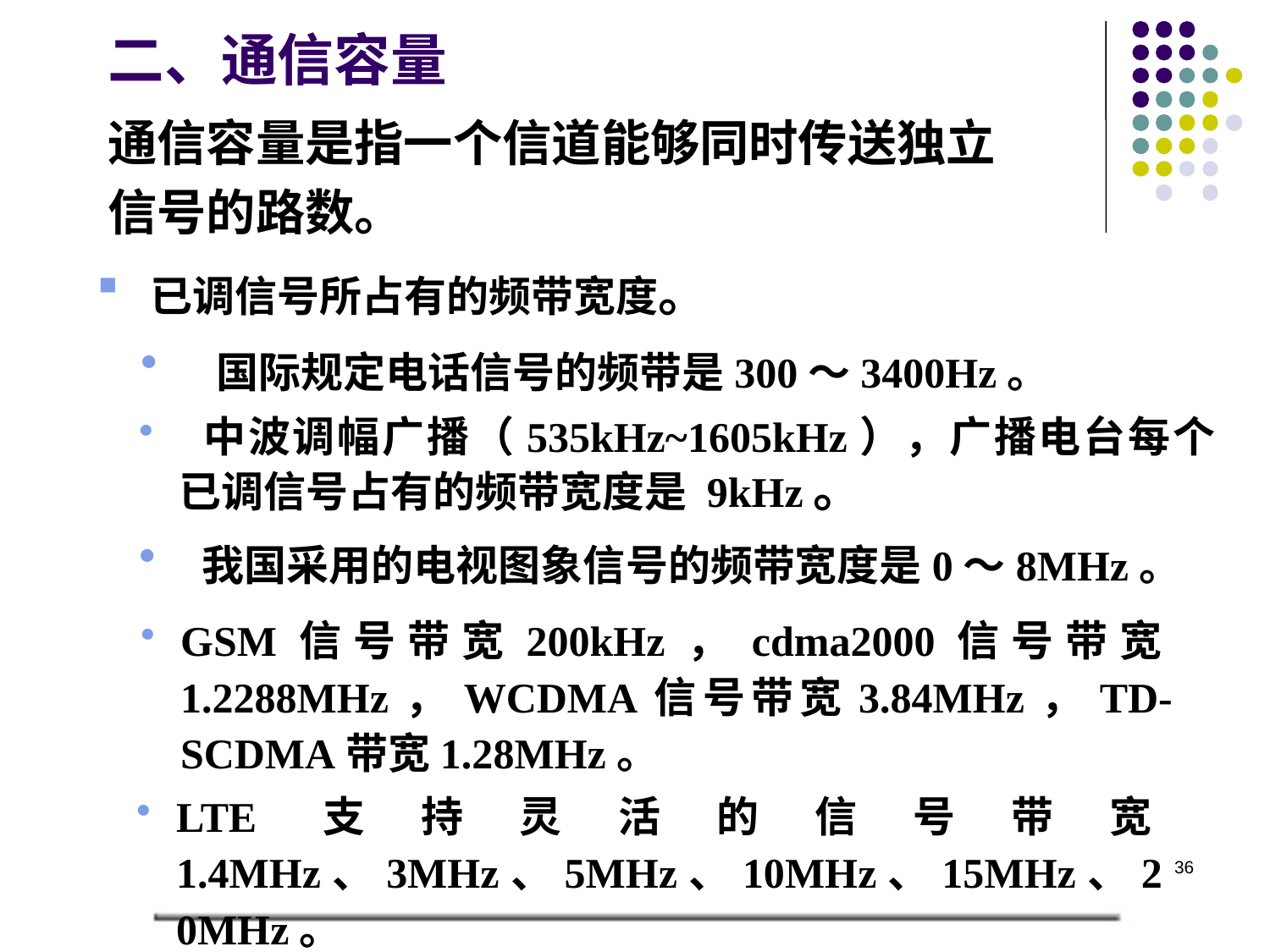

# 二、通信容量
通信容量是指一个信道能够同时传送独立
信号的路数。
 已调信号所占有的频带宽度。
   国际规定电话信号的频带是300～3400Hz。
 中波调幅广播（535kHz~1605kHz），广播电台每个已调信号占有的频带宽度是 9kHz。
 我国采用的电视图象信号的频带宽度是0～8MHz。
GSM信号带宽200kHz，cdma2000信号带宽1.2288MHz，WCDMA信号带宽3.84MHz，TD-SCDMA带宽1.28MHz。
LTE支持灵活的信号带宽1.4MHz、3MHz、5MHz、10MHz、15MHz、20MHz。
36